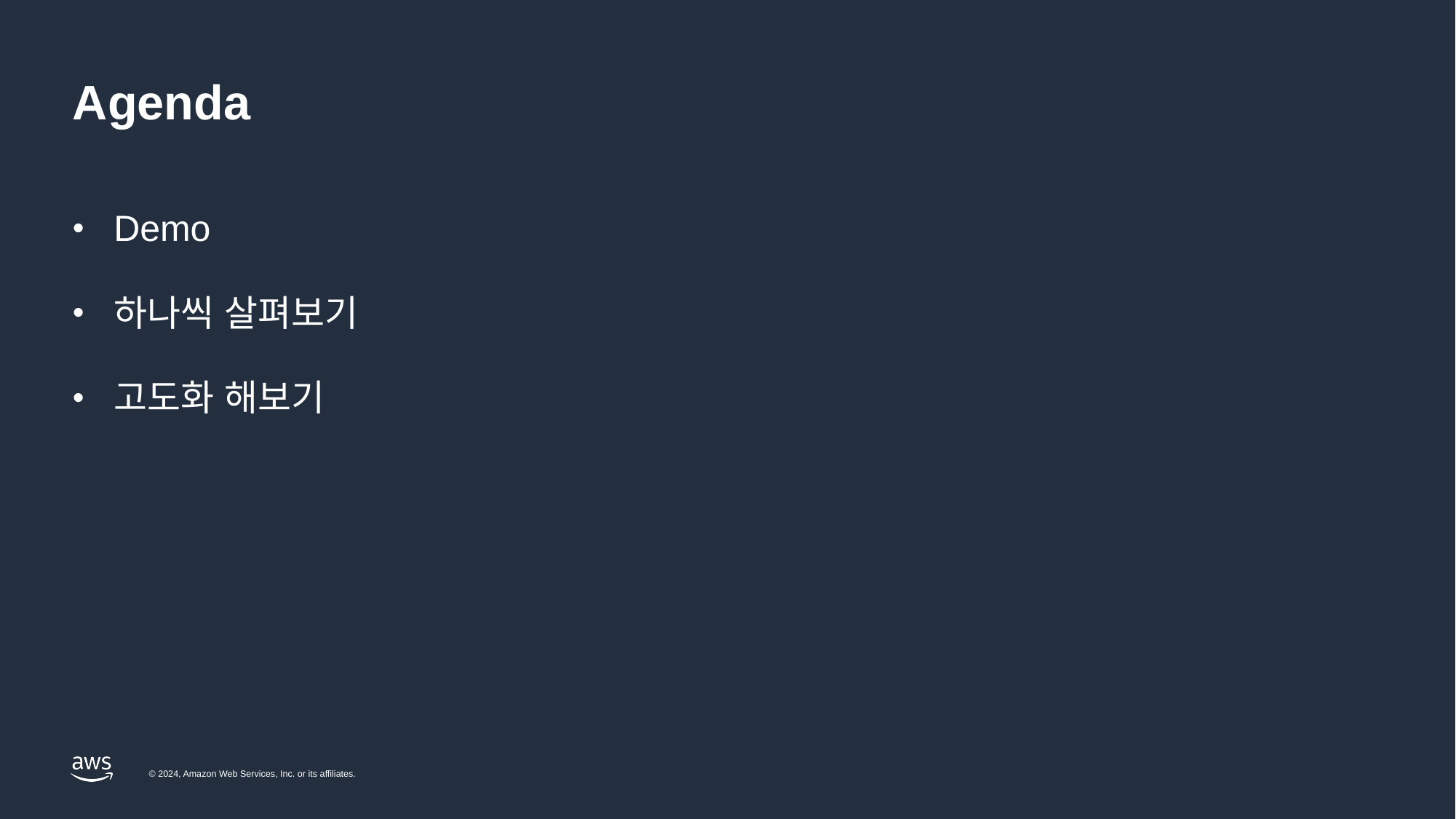

# Agenda
Demo
하나씩 살펴보기
고도화 해보기